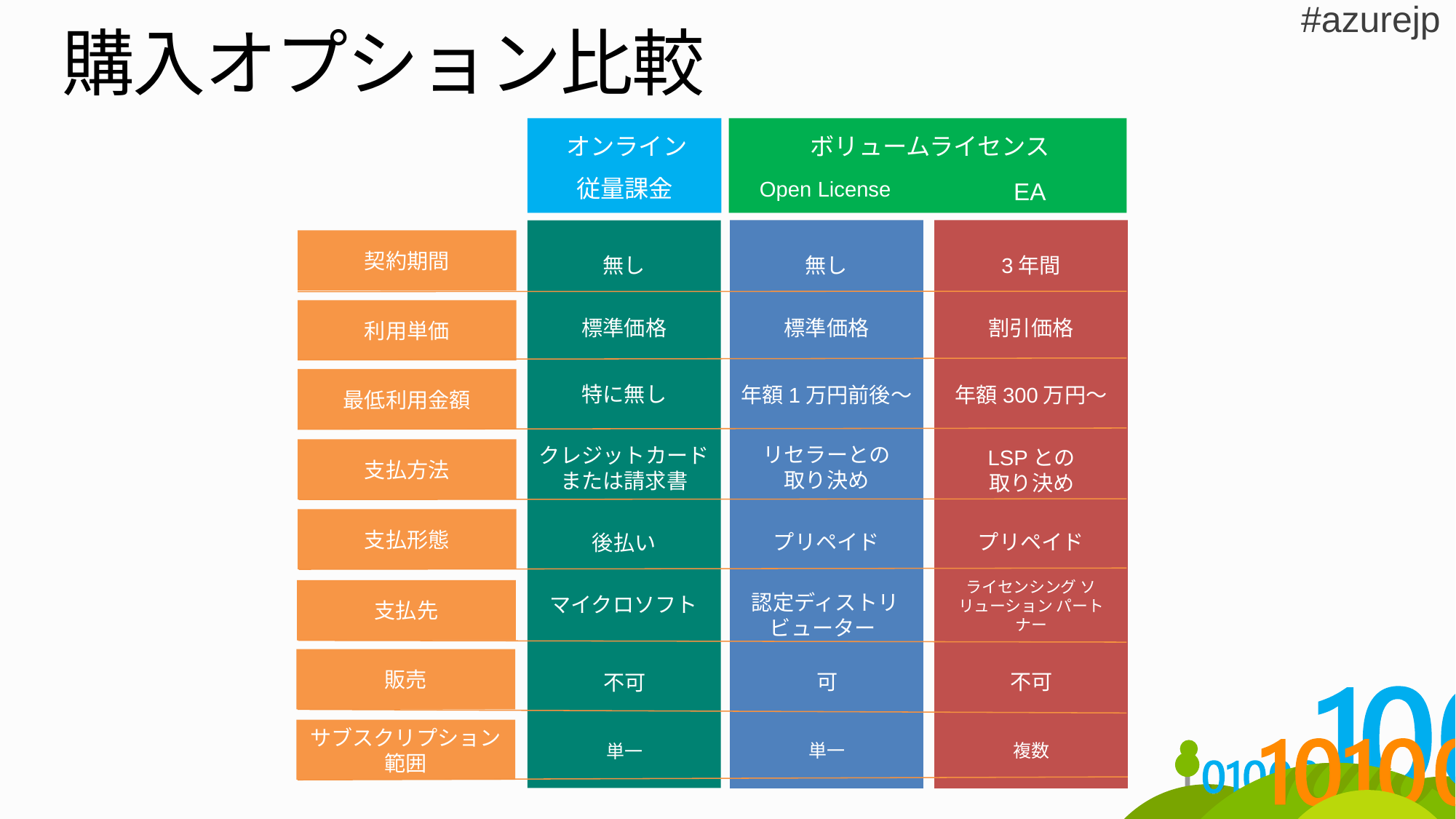

# 購入オプション比較
オンライン
ボリュームライセンス
従量課金
Open License
EA

契約期間
無し
3年間
無し
利用単価
標準価格
標準価格
割引価格
最低利用金額
特に無し
年額1万円前後～
年額300万円～
リセラーとの
取り決め
クレジットカード
または請求書
LSPとの
取り決め
支払方法
支払形態
プリペイド
プリペイド
後払い
ライセンシング ソリューション パートナー
支払先
認定ディストリビューター
マイクロソフト
販売
不可
可
不可
サブスクリプション範囲
複数
単一
単一